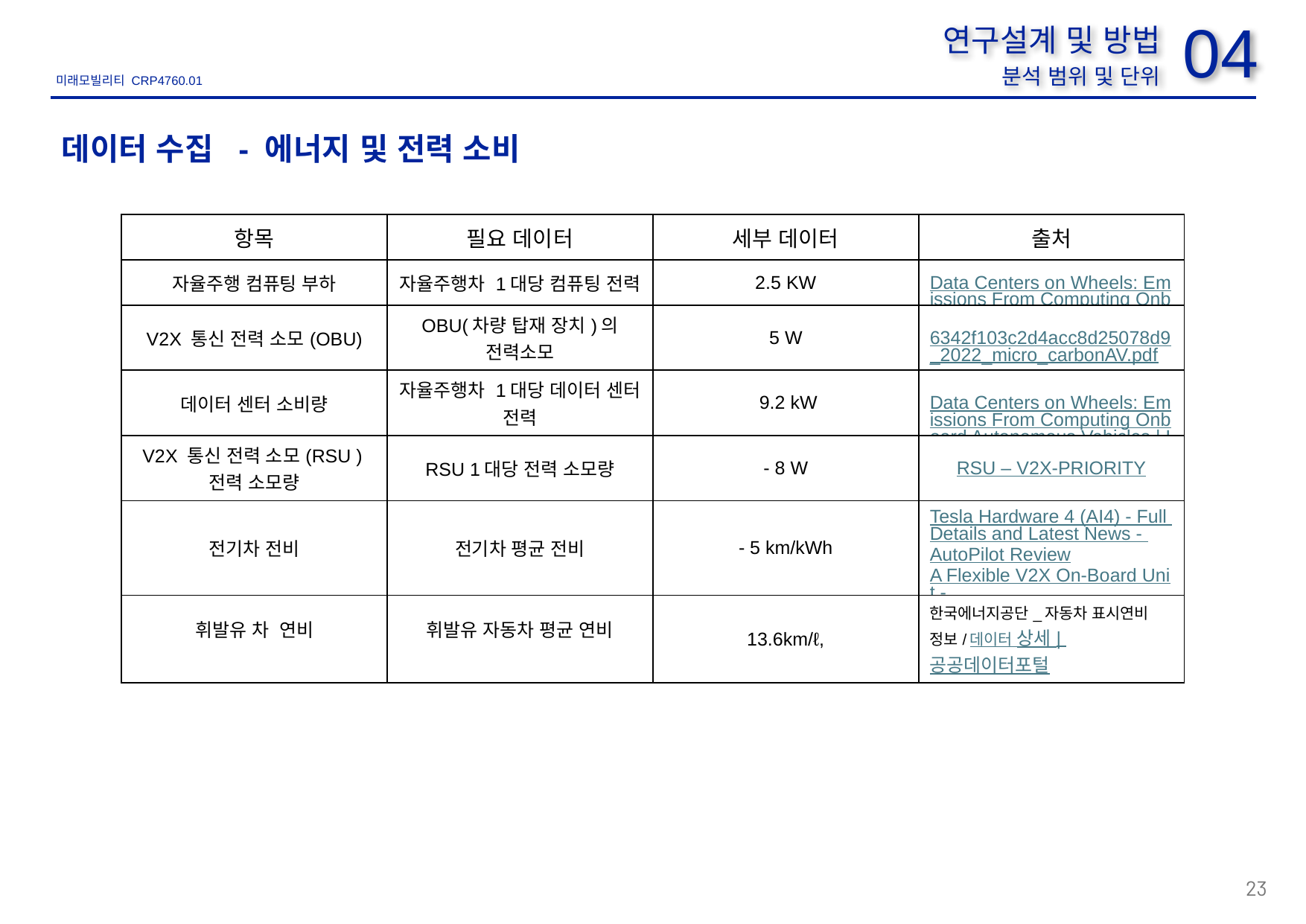

사진 대상지가 아닌 검토범위가 들어간 사진으로 교체
04
연구설계 및 방법
분석 범위 및 단위
데이터 수집  - 에너지 및 전력 소비
| 항목 | 필요 데이터 | 세부 데이터 | 출처 |
| --- | --- | --- | --- |
| 자율주행 컴퓨팅 부하 | 자율주행차 1대당 컴퓨팅 전력 | 2.5 KW | Data Centers on Wheels: Emissions From Computing Onboard Autonomous Vehicles | IEEE Journals & Magazine | IEEE Xplore |
| V2X 통신 전력 소모(OBU) | OBU(차량 탑재 장치)의 전력소모 | 5 W | 6342f103c2d4acc8d25078d9\_2022\_micro\_carbonAV.pdf |
| 데이터 센터 소비량 | 자율주행차 1대당 데이터 센터 전력 | 9.2 kW | Data Centers on Wheels: Emissions From Computing Onboard Autonomous Vehicles | IEEE Journals & Magazine | IEEE Xplore |
| V2X 통신 전력 소모(RSU )전력 소모량 | RSU 1대당 전력 소모량 | - 8 W | RSU – V2X-PRIORITY |
| 전기차 전비 | 전기차 평균 전비 | - 5 km/kWh | Tesla Hardware 4 (AI4) - Full Details and Latest News - AutoPilot Review A Flexible V2X On-Board Unit - Unex Technology |
| 휘발유 차 연비 | 휘발유 자동차 평균 연비 | 13.6km/ℓ, | 한국에너지공단\_자동차 표시연비 정보/데이터 상세 | 공공데이터포털 |
23